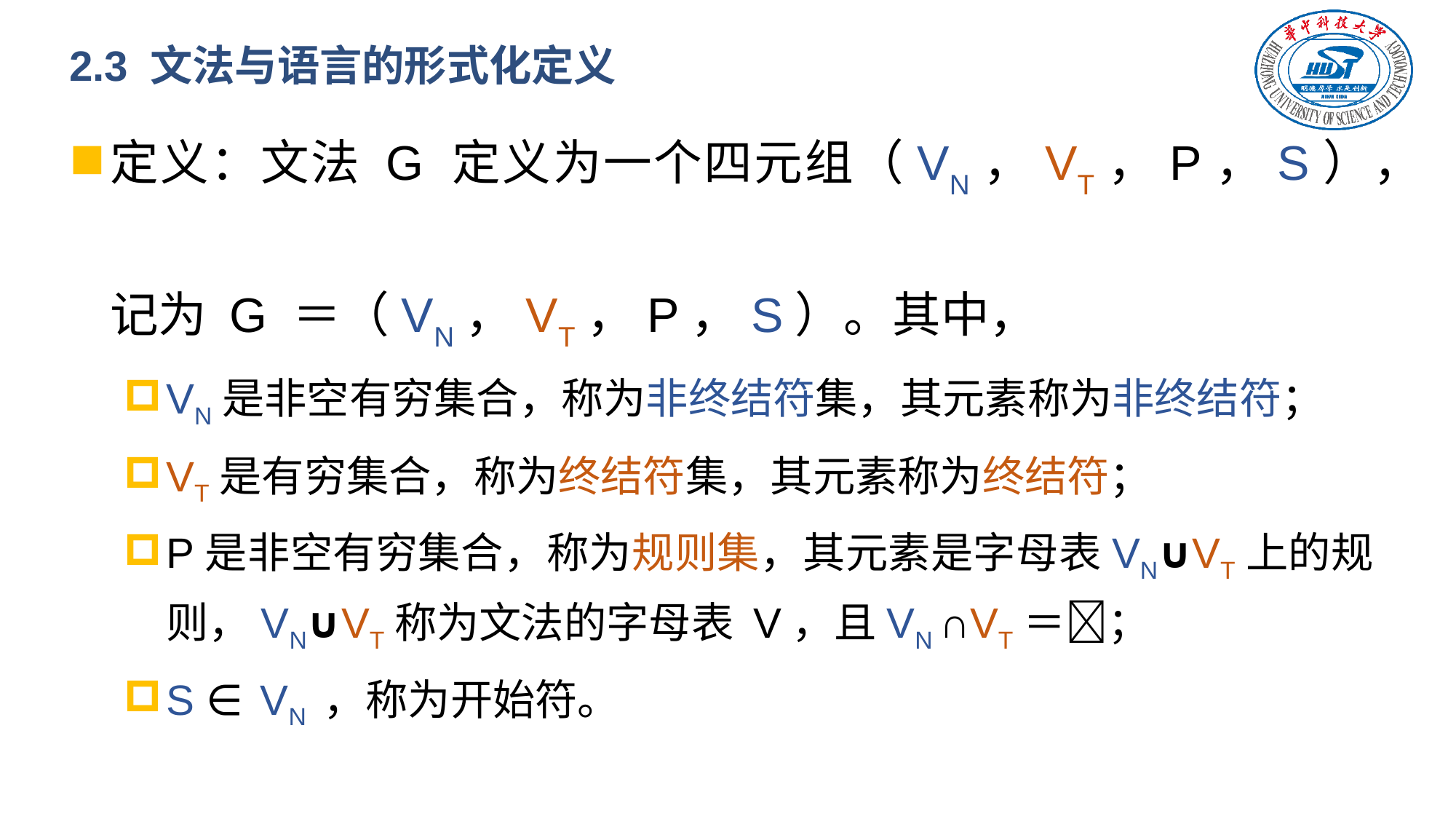

# 2.3 文法与语言的形式化定义
定义：文法 G 定义为一个四元组（VN，VT，P，S），
记为 G ＝（VN，VT，P，S）。其中，
VN是非空有穷集合，称为非终结符集，其元素称为非终结符；
VT是有穷集合，称为终结符集，其元素称为终结符；
P是非空有穷集合，称为规则集，其元素是字母表VN∪VT上的规则，VN∪VT称为文法的字母表 V，且VN ∩VT＝Φ；
S ∈ VN ，称为开始符。

20